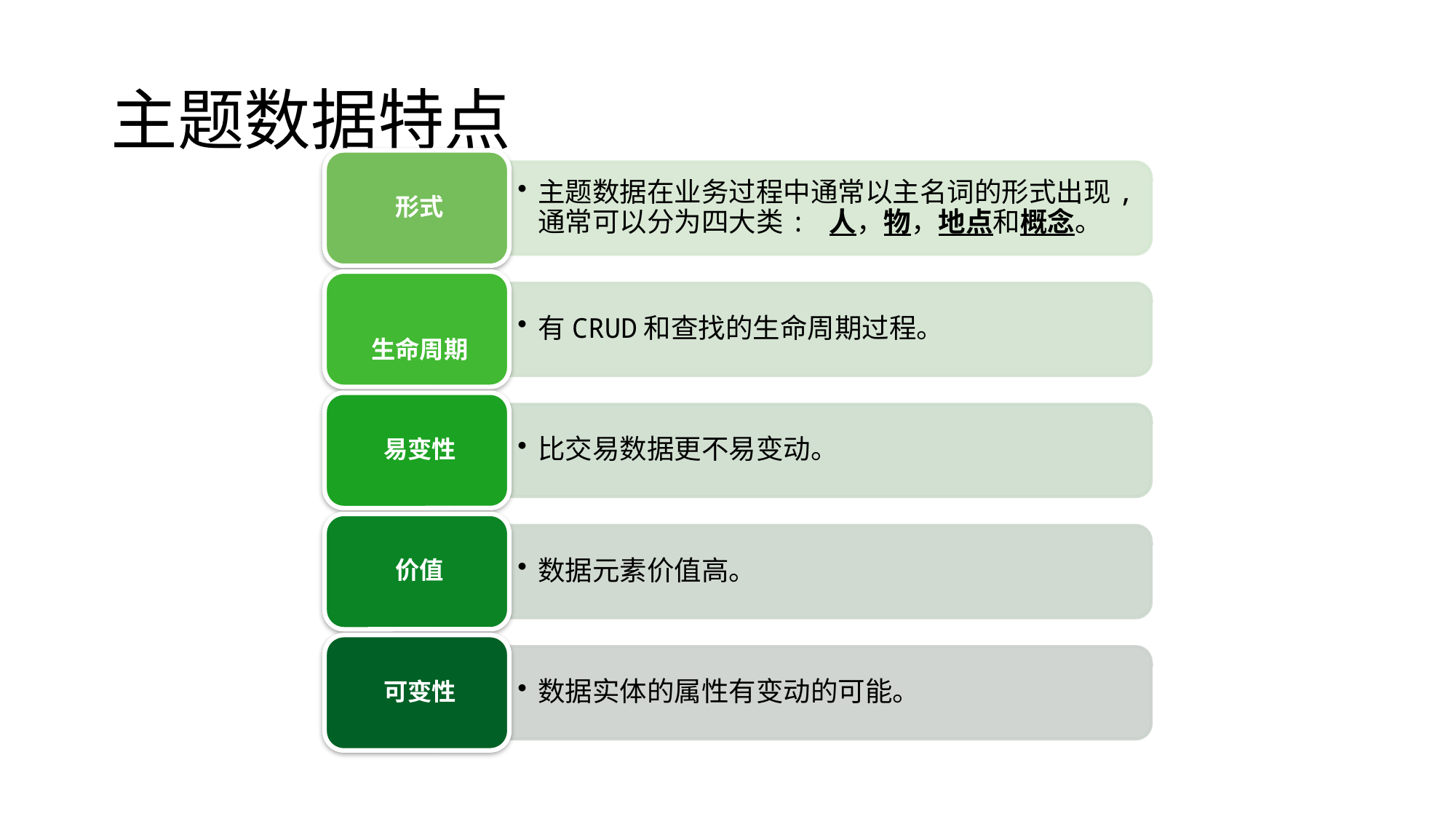

# 主题数据特点
主题数据在业务过程中通常以主名词的形式出现, 通常可以分为四大类: 人，物，地点和概念。
形式
有CRUD和查找的生命周期过程。

生命周期
比交易数据更不易变动。
易变性
数据元素价值高。
价值
数据实体的属性有变动的可能。
可变性